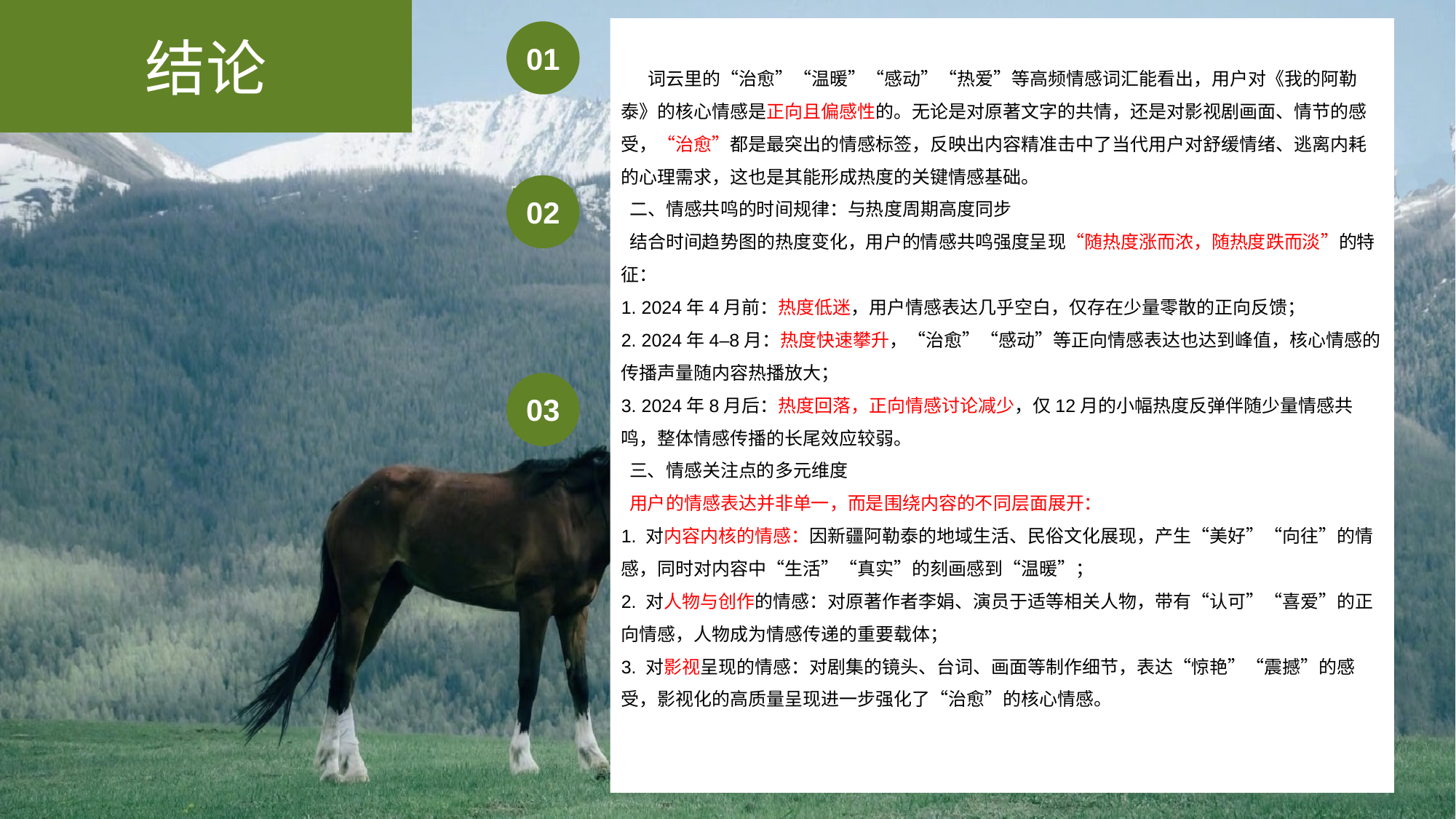

结论

一、核心情感基调：以治愈、温暖的正向情感为主导
 从词云里的“治愈”“温暖”“感动”“热爱”等高频情感词汇能看出，用户对《我的阿勒泰》的核心情感是正向且偏感性的。无论是对原著文字的共情，还是对影视剧画面、情节的感受，“治愈”都是最突出的情感标签，反映出内容精准击中了当代用户对舒缓情绪、逃离内耗的心理需求，这也是其能形成热度的关键情感基础。
 二、情感共鸣的时间规律：与热度周期高度同步
 结合时间趋势图的热度变化，用户的情感共鸣强度呈现“随热度涨而浓，随热度跌而淡”的特征：
1. 2024年4月前：热度低迷，用户情感表达几乎空白，仅存在少量零散的正向反馈；
2. 2024年4–8月：热度快速攀升，“治愈”“感动”等正向情感表达也达到峰值，核心情感的传播声量随内容热播放大；
3. 2024年8月后：热度回落，正向情感讨论减少，仅12月的小幅热度反弹伴随少量情感共鸣，整体情感传播的长尾效应较弱。
 三、情感关注点的多元维度
 用户的情感表达并非单一，而是围绕内容的不同层面展开：
1. 对内容内核的情感：因新疆阿勒泰的地域生活、民俗文化展现，产生“美好”“向往”的情感，同时对内容中“生活”“真实”的刻画感到“温暖”；
2. 对人物与创作的情感：对原著作者李娟、演员于适等相关人物，带有“认可”“喜爱”的正向情感，人物成为情感传递的重要载体；
3. 对影视呈现的情感：对剧集的镜头、台词、画面等制作细节，表达“惊艳”“震撼”的感受，影视化的高质量呈现进一步强化了“治愈”的核心情感。情感

01

02

03